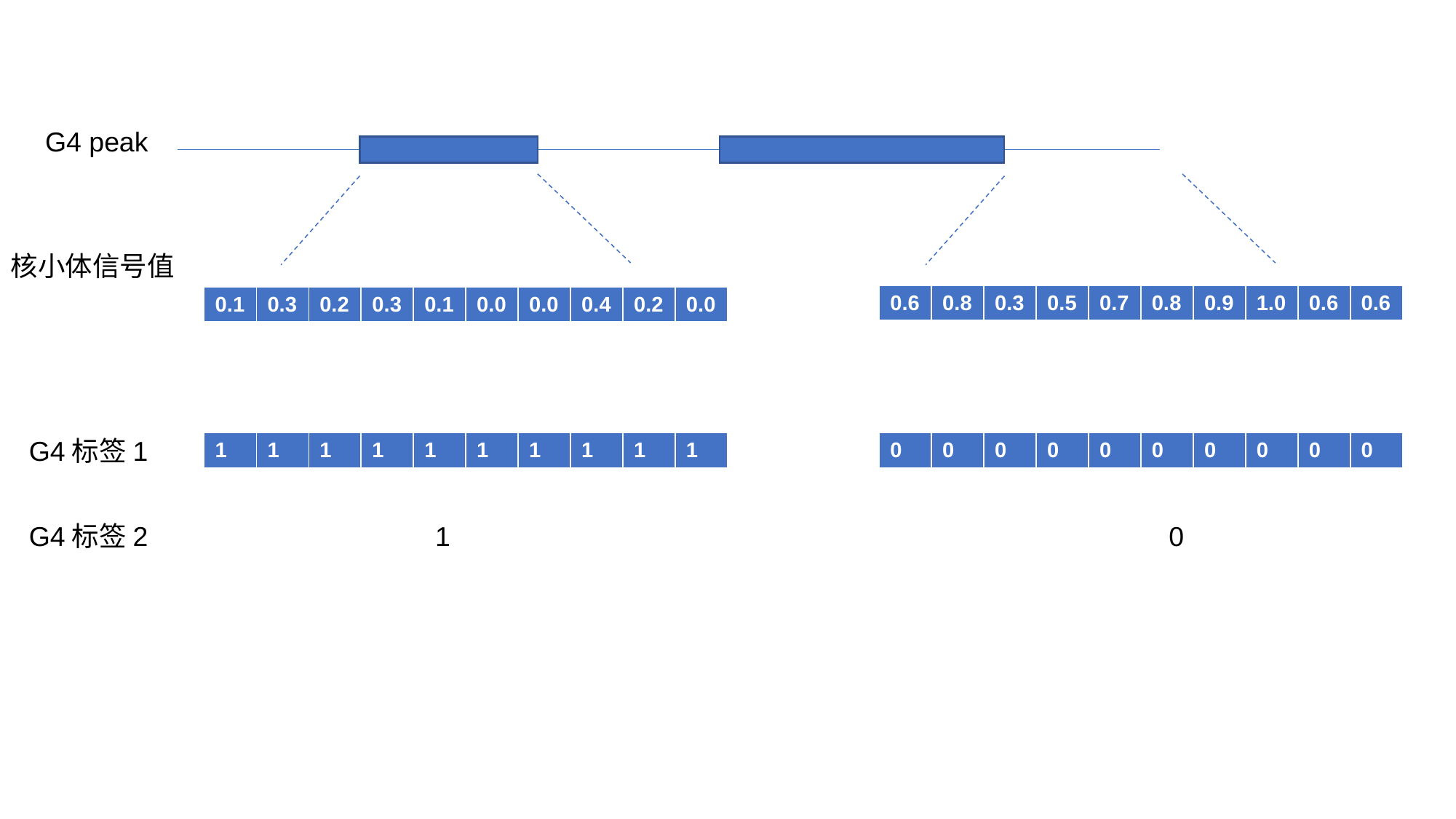

G4 peak

核小体信号值
| 0.6 | 0.8 | 0.3 | 0.5 | 0.7 | 0.8 | 0.9 | 1.0 | 0.6 | 0.6 |
| --- | --- | --- | --- | --- | --- | --- | --- | --- | --- |
| 0.1 | 0.3 | 0.2 | 0.3 | 0.1 | 0.0 | 0.0 | 0.4 | 0.2 | 0.0 |
| --- | --- | --- | --- | --- | --- | --- | --- | --- | --- |
G4标签1
| 1 | 1 | 1 | 1 | 1 | 1 | 1 | 1 | 1 | 1 |
| --- | --- | --- | --- | --- | --- | --- | --- | --- | --- |
| 0 | 0 | 0 | 0 | 0 | 0 | 0 | 0 | 0 | 0 |
| --- | --- | --- | --- | --- | --- | --- | --- | --- | --- |
G4标签2
1
0